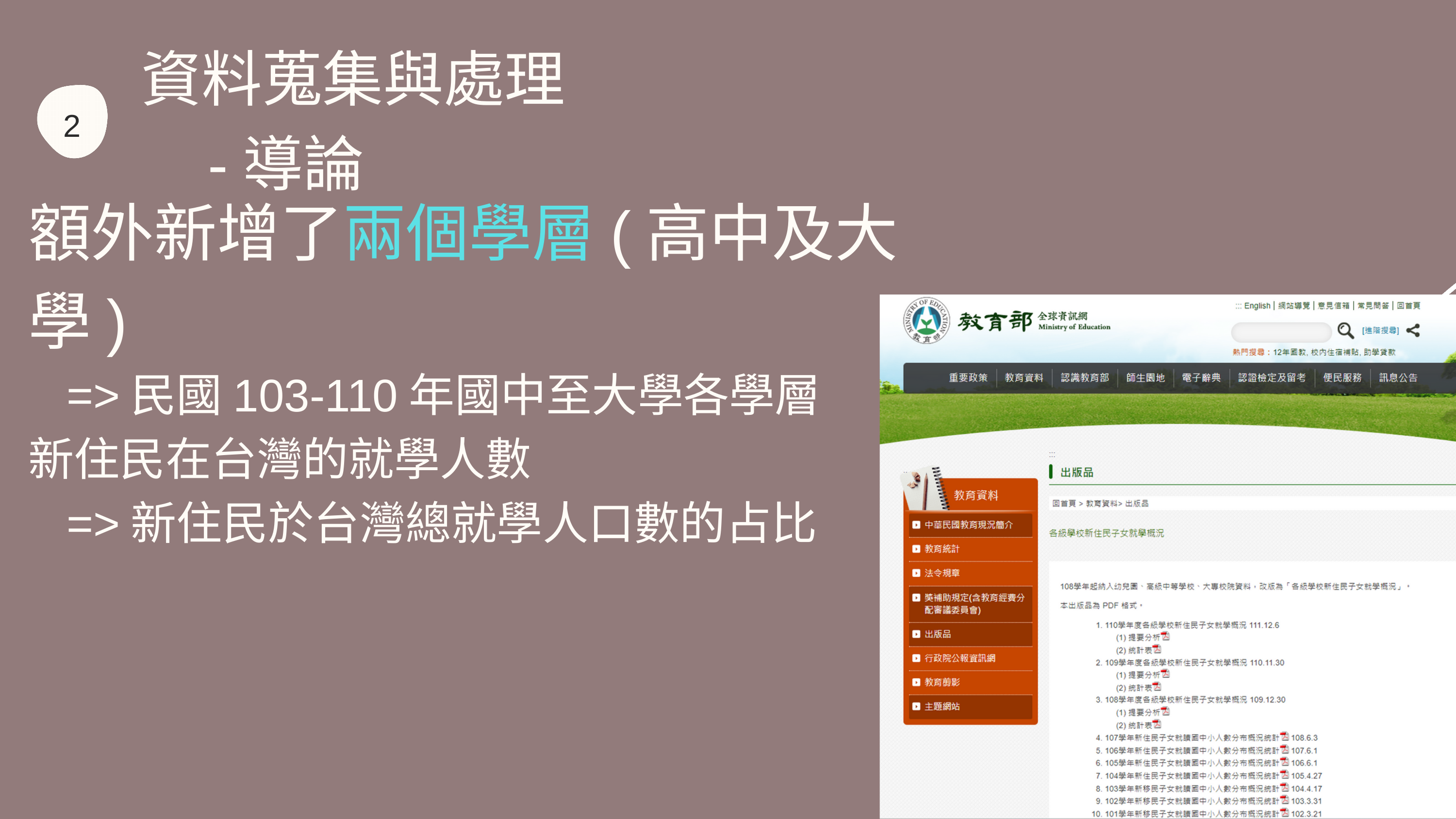

資料蒐集與處理
    -導論

2
額外新增了兩個學層(高中及大學)
   =>民國103-110年國中至大學各學層
新住民在台灣的就學人數
   =>新住民於台灣總就學人口數的占比